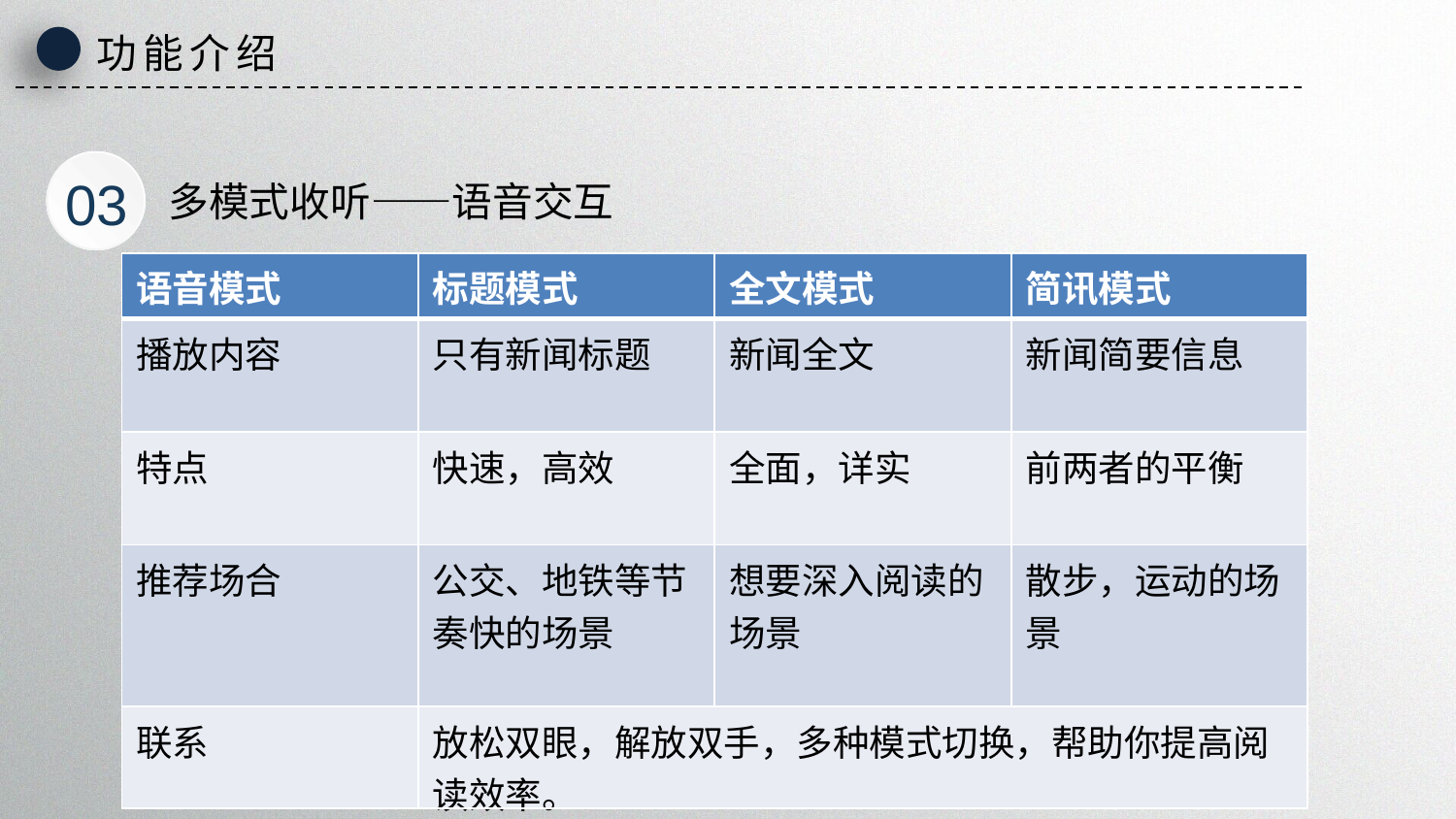

功能介绍

03
多模式收听——语音交互
| 语音模式 | 标题模式 | 全文模式 | 简讯模式 |
| --- | --- | --- | --- |
| 播放内容 | 只有新闻标题 | 新闻全文 | 新闻简要信息 |
| 特点 | 快速，高效 | 全面，详实 | 前两者的平衡 |
| 推荐场合 | 公交、地铁等节奏快的场景 | 想要深入阅读的场景 | 散步，运动的场景 |
| 联系 | 放松双眼，解放双手，多种模式切换，帮助你提高阅读效率。 |  |  |